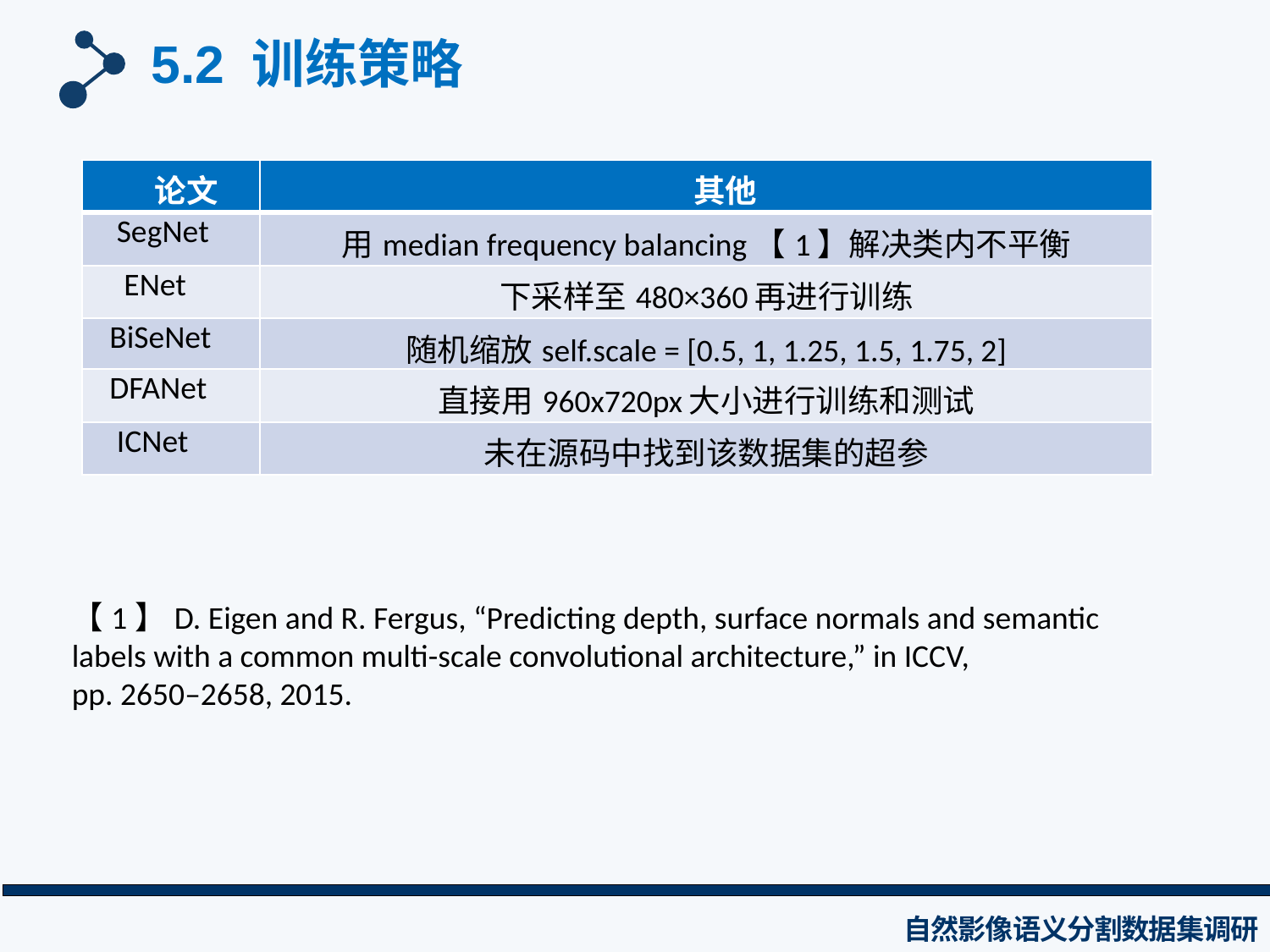

5.2 训练策略

| 论文 | 其他 |
| --- | --- |
| SegNet | 用median frequency balancing【1】解决类内不平衡 |
| ENet | 下采样至480×360再进行训练 |
| BiSeNet | 随机缩放self.scale = [0.5, 1, 1.25, 1.5, 1.75, 2] |
| DFANet | 直接用960x720px大小进行训练和测试 |
| ICNet | 未在源码中找到该数据集的超参 |
【1】D. Eigen and R. Fergus, “Predicting depth, surface normals and semantic
labels with a common multi-scale convolutional architecture,” in ICCV,
pp. 2650–2658, 2015.

自然影像语义分割数据集调研